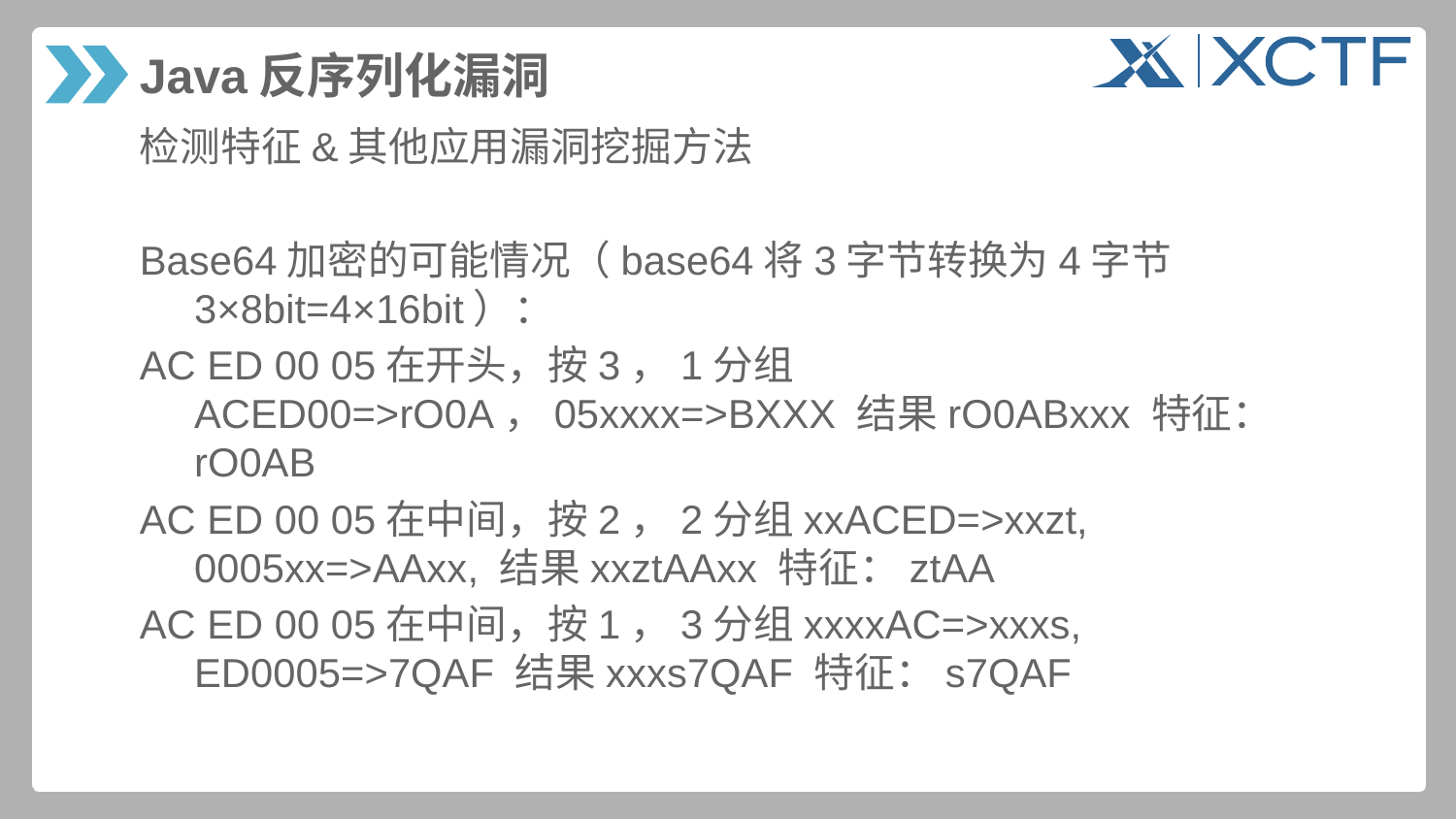

# Java反序列化漏洞
检测特征&其他应用漏洞挖掘方法

Base64加密的可能情况（base64将3字节转换为4字节3×8bit=4×16bit）：
AC ED 00 05在开头，按3，1分组ACED00=>rO0A，05xxxx=>BXXX 结果rO0ABxxx 特征：rO0AB
AC ED 00 05在中间，按2，2分组xxACED=>xxzt, 0005xx=>AAxx, 结果xxztAAxx 特征：ztAA
AC ED 00 05在中间，按1，3分组xxxxAC=>xxxs, ED0005=>7QAF 结果xxxs7QAF 特征：s7QAF